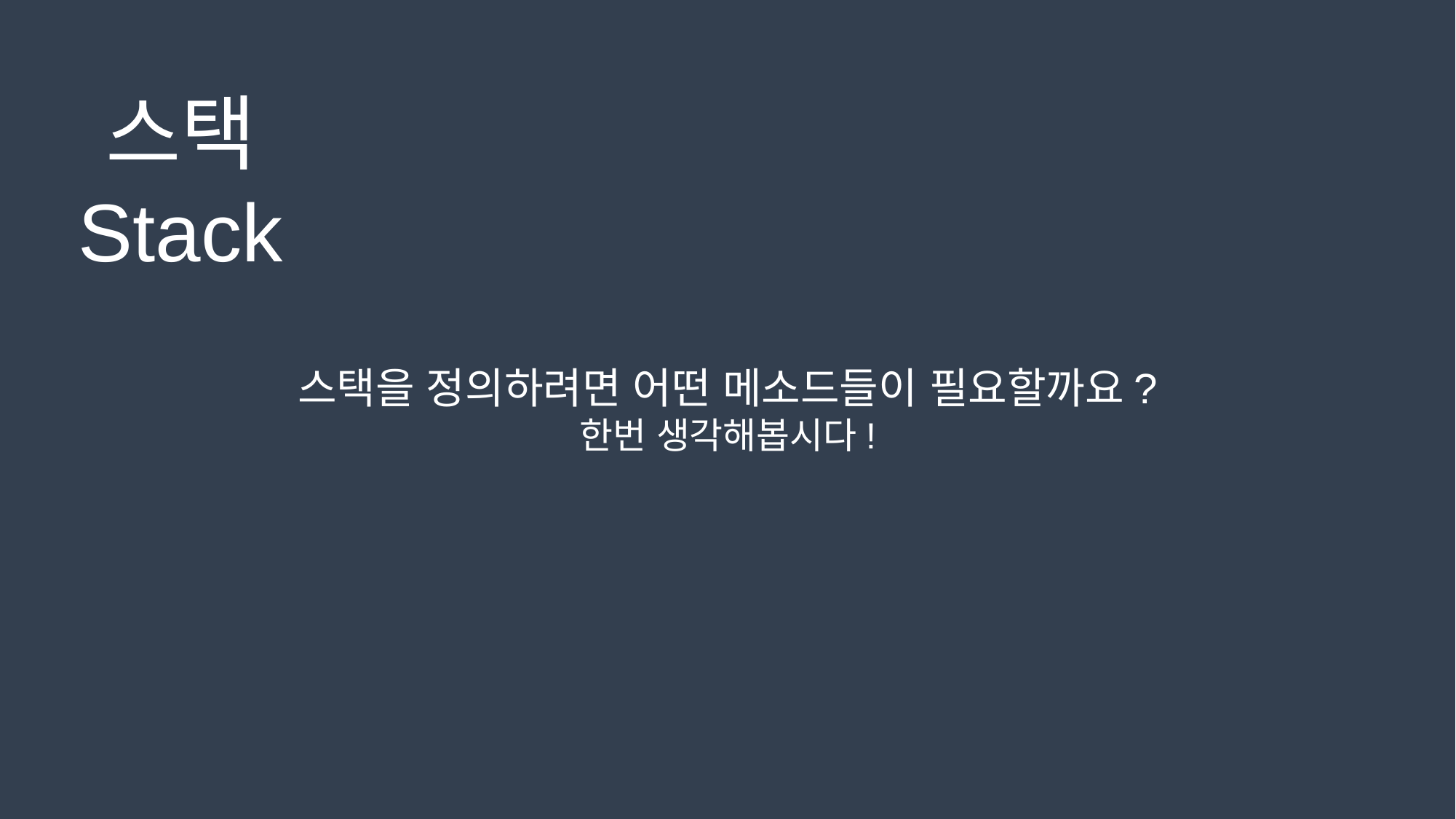

스택
Stack
스택을 정의하려면 어떤 메소드들이 필요할까요?
한번 생각해봅시다!